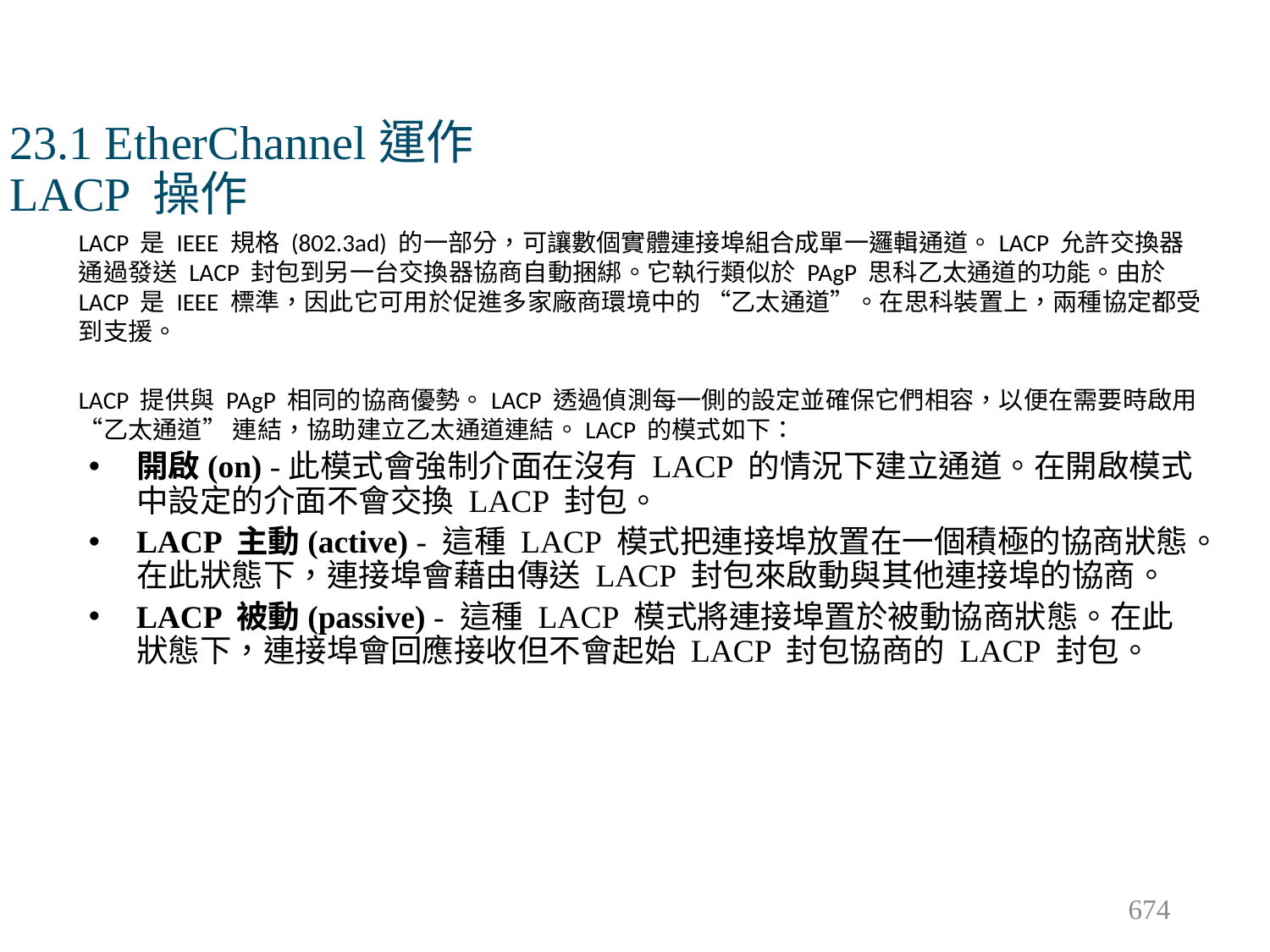

# 23.1 EtherChannel運作 LACP 操作
LACP 是 IEEE 規格 (802.3ad) 的一部分，可讓數個實體連接埠組合成單一邏輯通道。LACP 允許交換器通過發送 LACP 封包到另一台交換器協商自動捆綁。它執行類似於 PAgP 思科乙太通道的功能。由於 LACP 是 IEEE 標準，因此它可用於促進多家廠商環境中的 “乙太通道”。在思科裝置上，兩種協定都受到支援。

LACP 提供與 PAgP 相同的協商優勢。LACP 透過偵測每一側的設定並確保它們相容，以便在需要時啟用 “乙太通道” 連結，協助建立乙太通道連結。LACP 的模式如下：
開啟(on) -此模式會強制介面在沒有 LACP 的情況下建立通道。在開啟模式中設定的介面不會交換 LACP 封包。
LACP 主動(active) - 這種 LACP 模式把連接埠放置在一個積極的協商狀態。在此狀態下，連接埠會藉由傳送 LACP 封包來啟動與其他連接埠的協商。
LACP 被動(passive) - 這種 LACP 模式將連接埠置於被動協商狀態。在此狀態下，連接埠會回應接收但不會起始 LACP 封包協商的 LACP 封包。

674